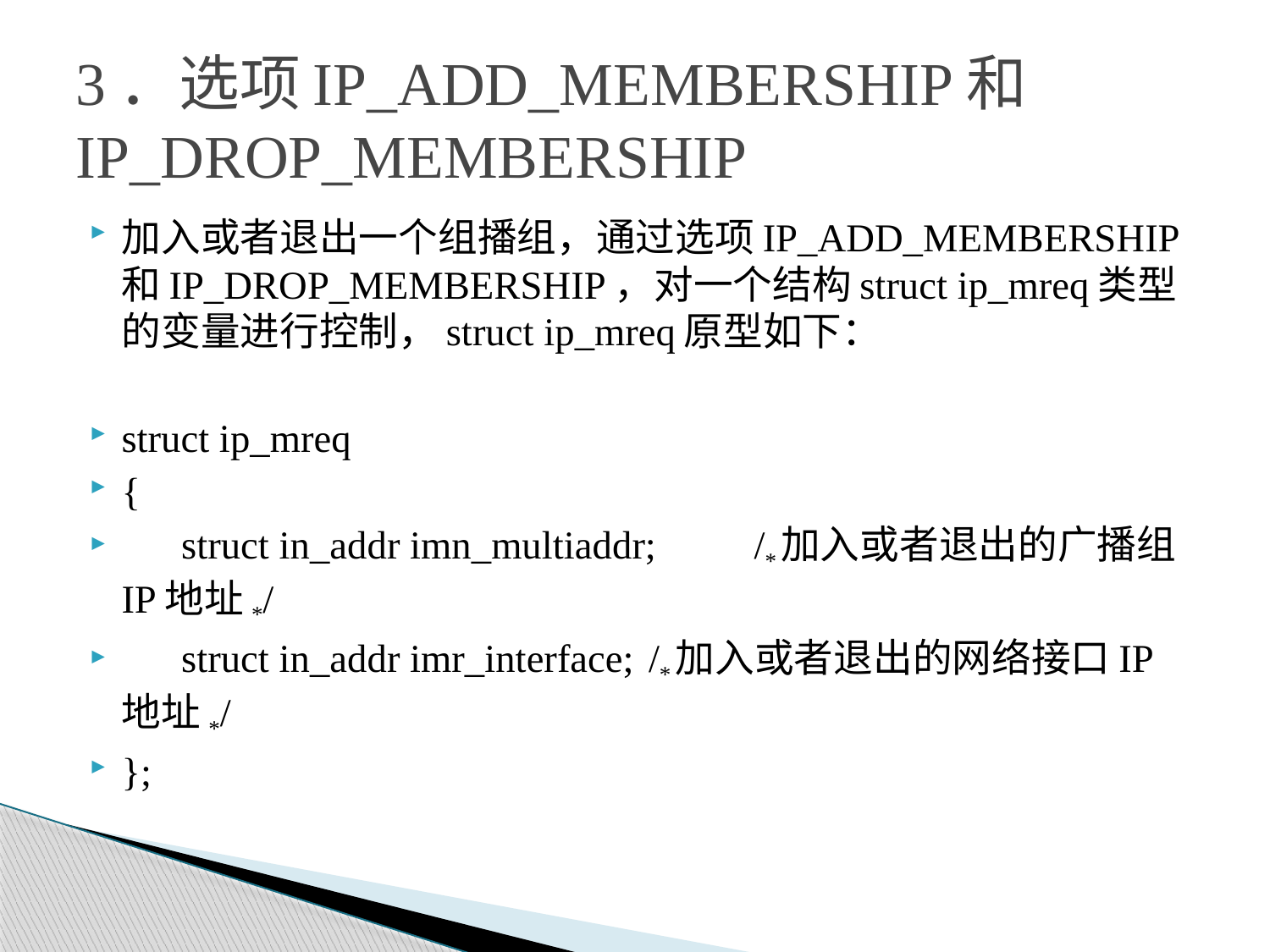

# 3．选项IP_ADD_MEMBERSHIP和IP_DROP_MEMBERSHIP
加入或者退出一个组播组，通过选项IP_ADD_MEMBERSHIP和IP_DROP_MEMBERSHIP，对一个结构struct ip_mreq类型的变量进行控制，struct ip_mreq原型如下：

struct ip_mreq
{
      struct in_addr imn_multiaddr; 	/*加入或者退出的广播组IP地址*/
      struct in_addr imr_interface; 		/*加入或者退出的网络接口IP地址*/
};